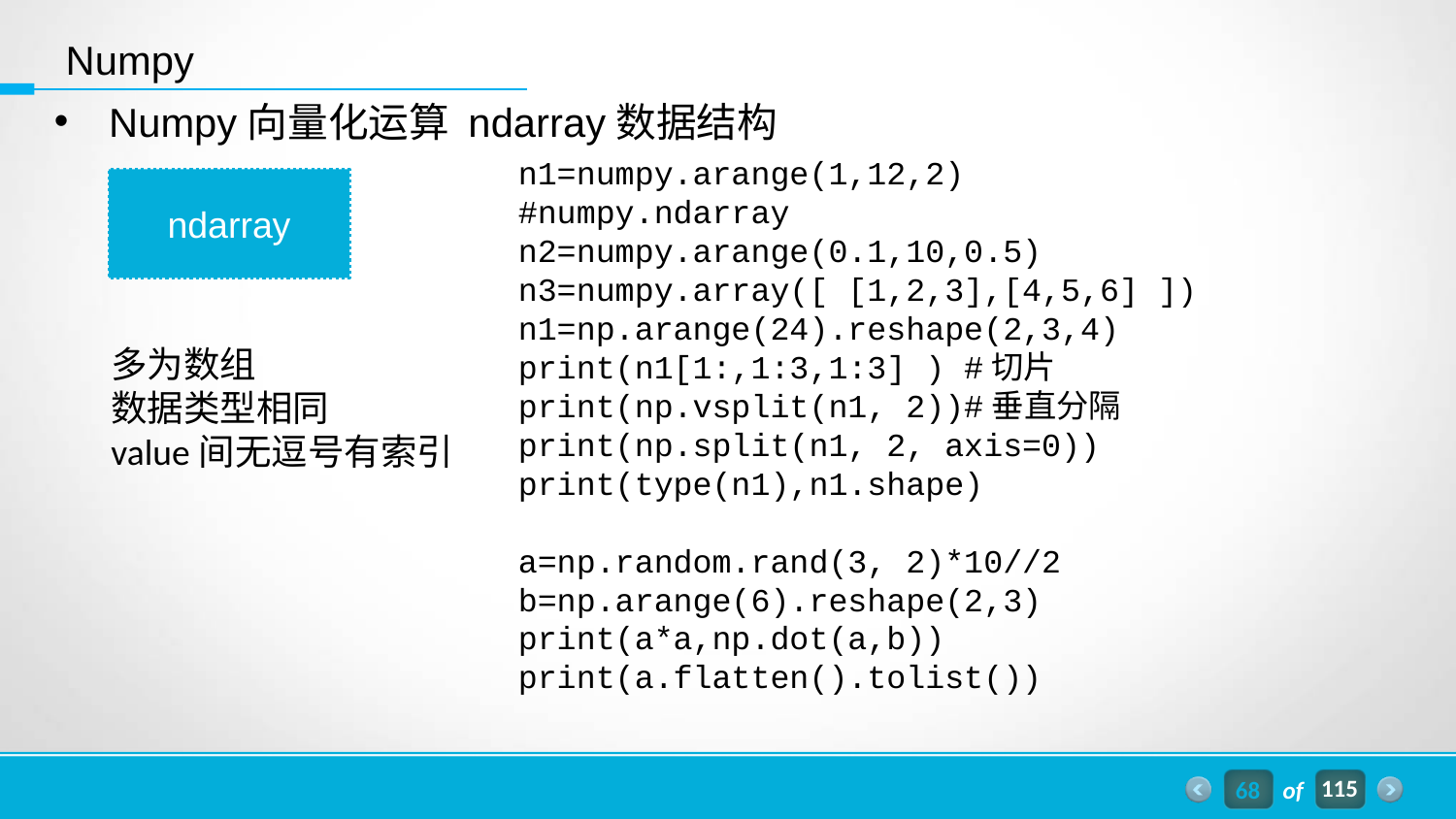

Numpy

Numpy向量化运算 ndarray数据结构
n1=numpy.arange(1,12,2) #numpy.ndarray
n2=numpy.arange(0.1,10,0.5)
n3=numpy.array([ [1,2,3],[4,5,6] ])
n1=np.arange(24).reshape(2,3,4)
print(n1[1:,1:3,1:3] ) #切片
print(np.vsplit(n1, 2))#垂直分隔
print(np.split(n1, 2, axis=0))
print(type(n1),n1.shape)

a=np.random.rand(3, 2)*10//2
b=np.arange(6).reshape(2,3)
print(a*a,np.dot(a,b))
print(a.flatten().tolist())
ndarray
多为数组
数据类型相同
value间无逗号有索引

68